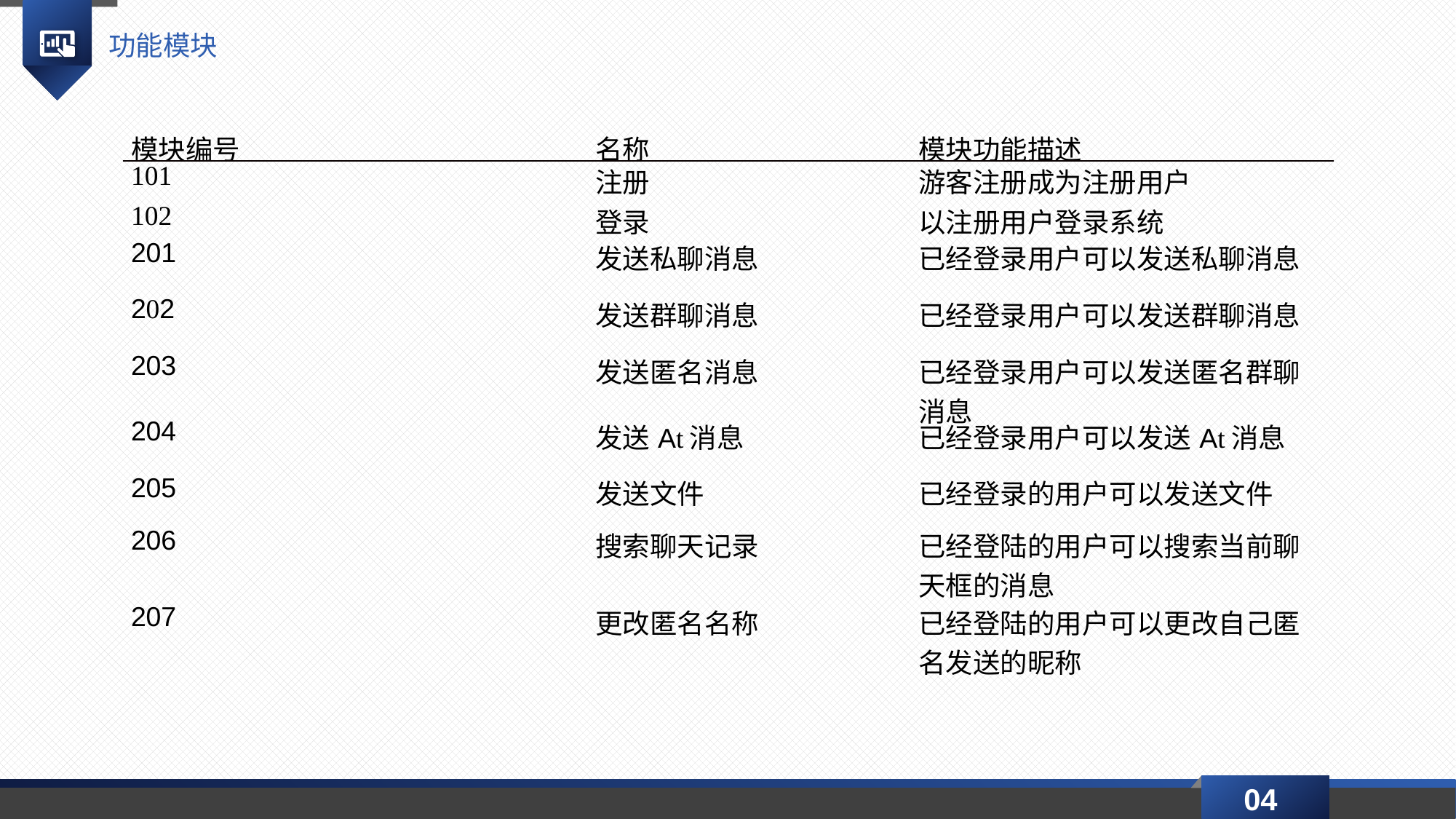

功能模块

| 模块编号 | 名称 | 模块功能描述 |
| --- | --- | --- |
| 101 | 注册 | 游客注册成为注册用户 |
| 102 | 登录 | 以注册用户登录系统 |
| 201 | 发送私聊消息 | 已经登录用户可以发送私聊消息 |
| 202 | 发送群聊消息 | 已经登录用户可以发送群聊消息 |
| 203 | 发送匿名消息 | 已经登录用户可以发送匿名群聊消息 |
| 204 | 发送At消息 | 已经登录用户可以发送At消息 |
| 205 | 发送文件 | 已经登录的用户可以发送文件 |
| 206 | 搜索聊天记录 | 已经登陆的用户可以搜索当前聊天框的消息 |
| 207 | 更改匿名名称 | 已经登陆的用户可以更改自己匿名发送的昵称 |

04

延时符